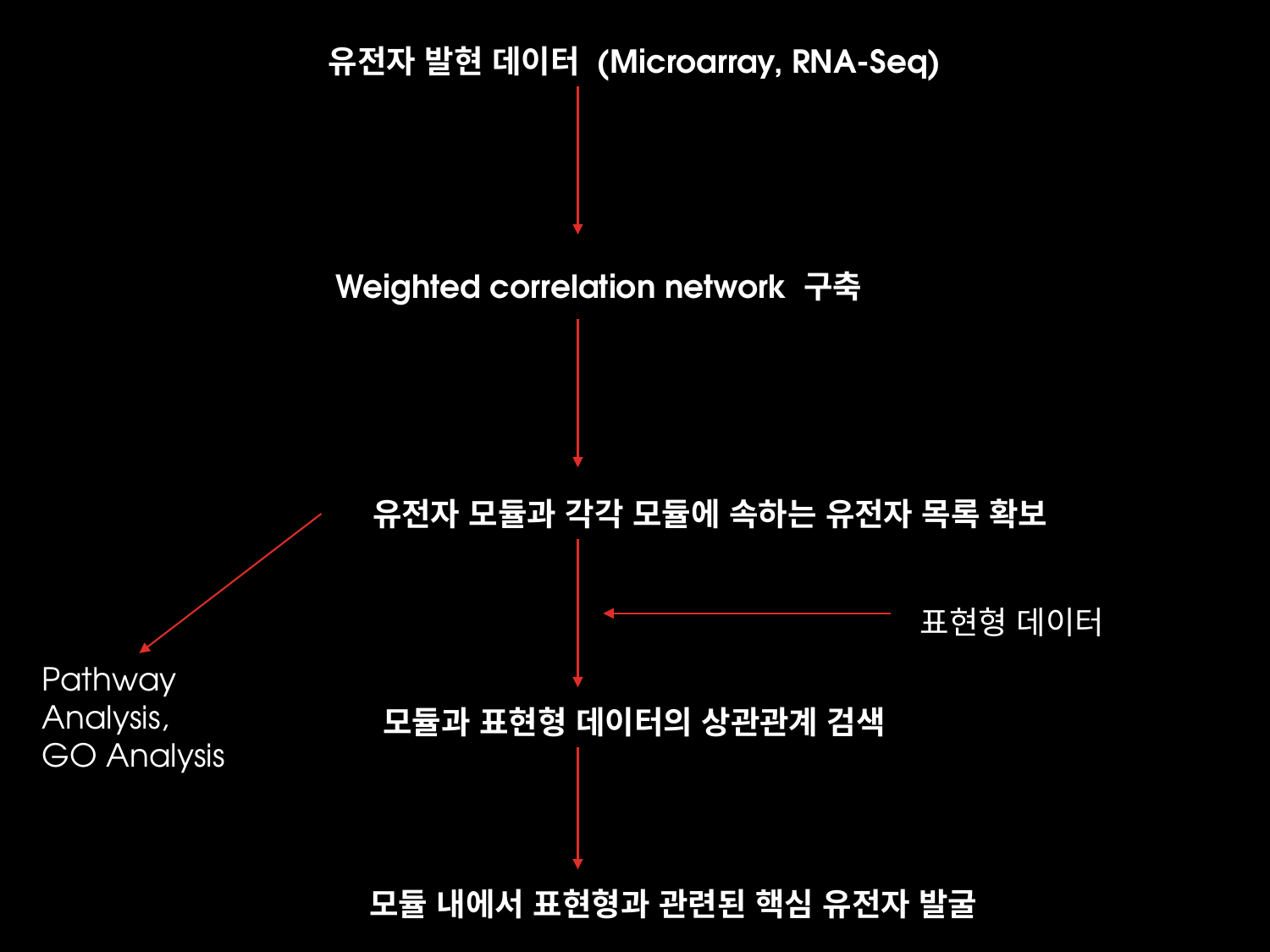

유전자 발현 데이터 (Microarray, RNA-Seq)
Weighted correlation network 구축
유전자 모듈과 각각 모듈에 속하는 유전자 목록 확보
표현형 데이터
Pathway
Analysis,
GO Analysis
모듈과 표현형 데이터의 상관관계 검색
모듈 내에서 표현형과 관련된 핵심 유전자 발굴